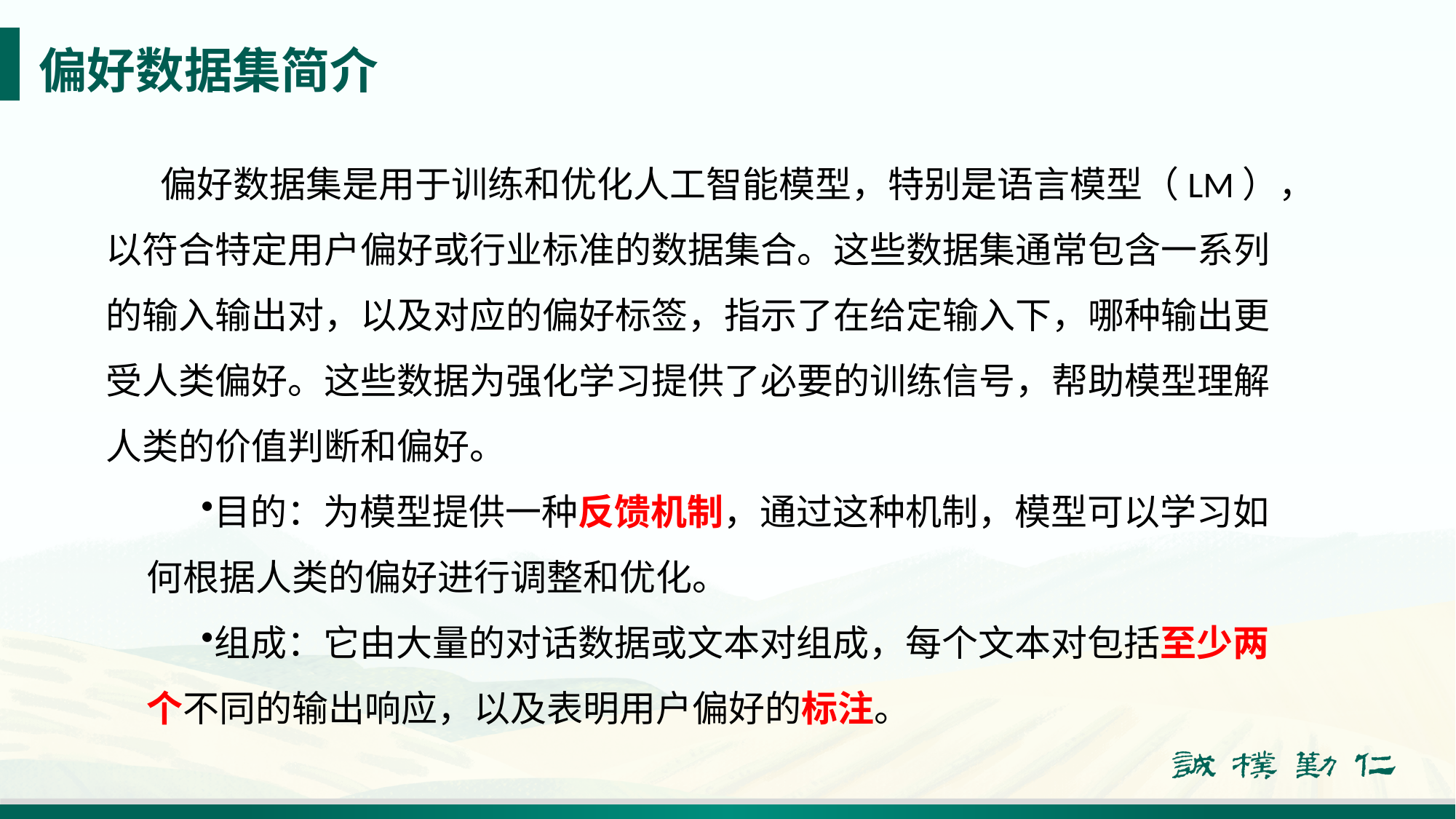

# 偏好数据集简介
偏好数据集是用于训练和优化人工智能模型，特别是语言模型（LM），以符合特定用户偏好或行业标准的数据集合。这些数据集通常包含一系列的输入输出对，以及对应的偏好标签，指示了在给定输入下，哪种输出更受人类偏好。这些数据为强化学习提供了必要的训练信号，帮助模型理解人类的价值判断和偏好。
目的：为模型提供一种反馈机制，通过这种机制，模型可以学习如何根据人类的偏好进行调整和优化。
组成：它由大量的对话数据或文本对组成，每个文本对包括至少两个不同的输出响应，以及表明用户偏好的标注。